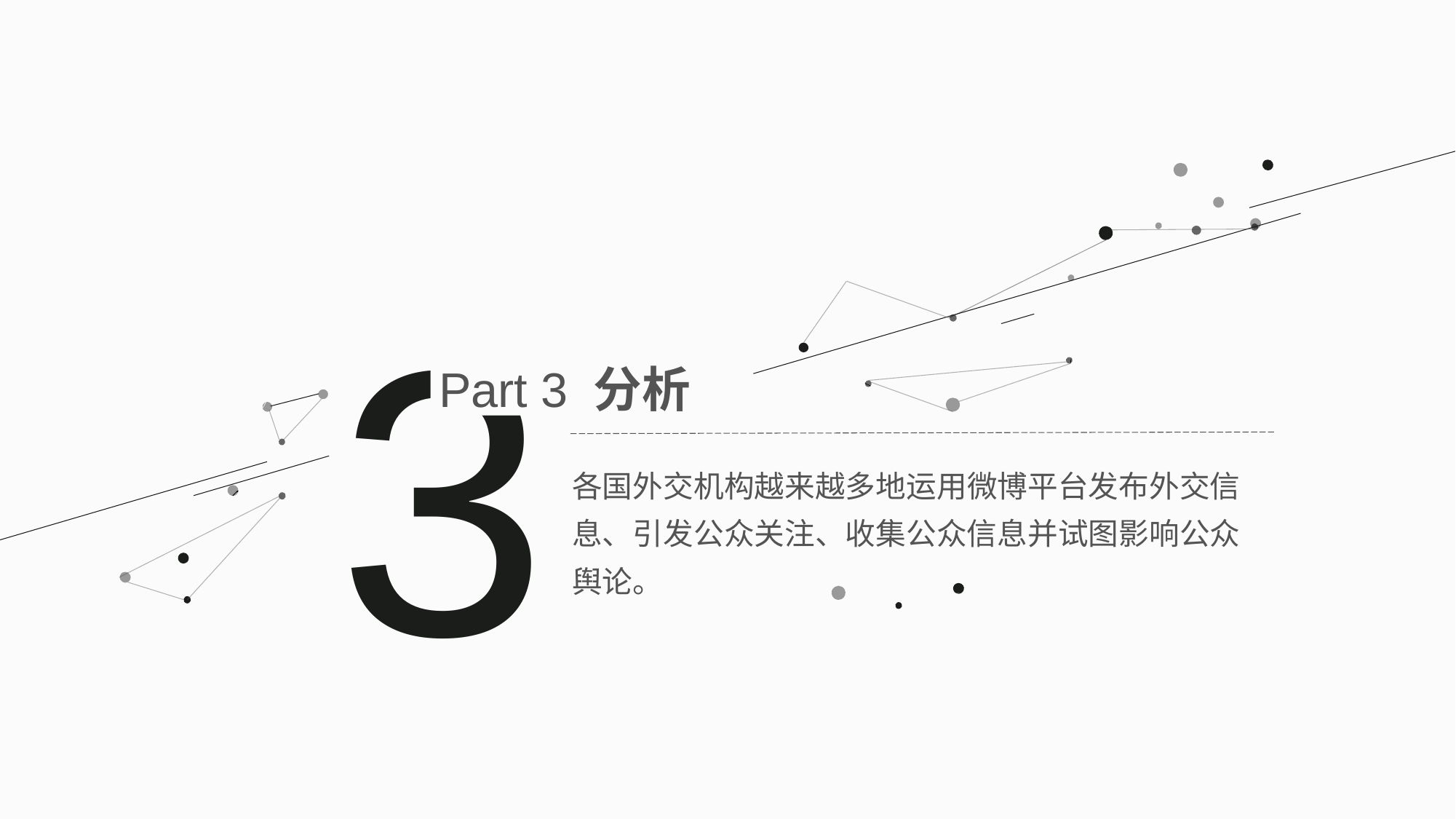

3

Part 3 分析

各国外交机构越来越多地运用微博平台发布外交信息、引发公众关注、收集公众信息并试图影响公众舆论。